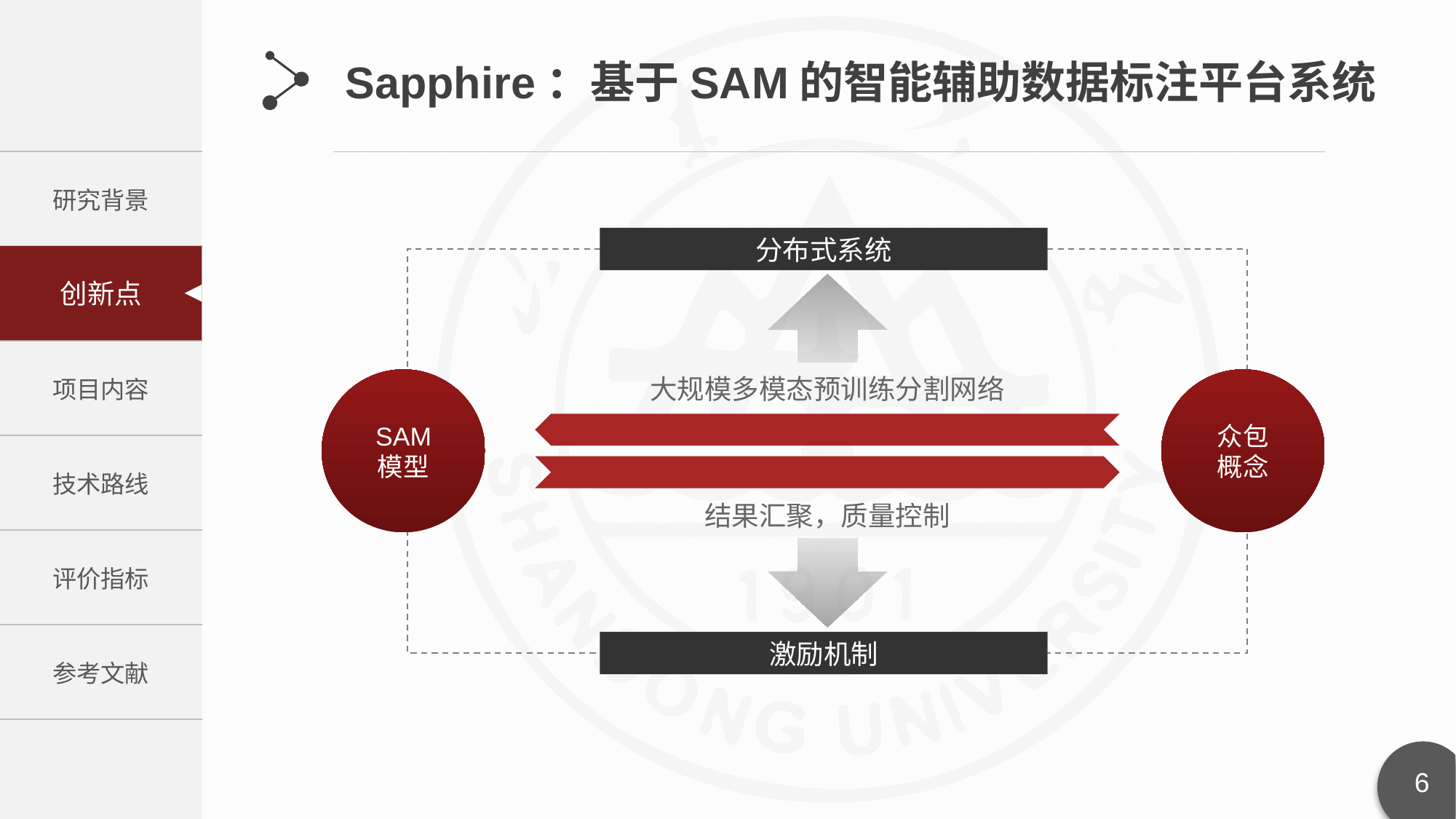

Sapphire：基于SAM的智能辅助数据标注平台系统
分布式系统

大规模多模态预训练分割网络
SAM
模型
众包
概念

结果汇聚，质量控制

激励机制